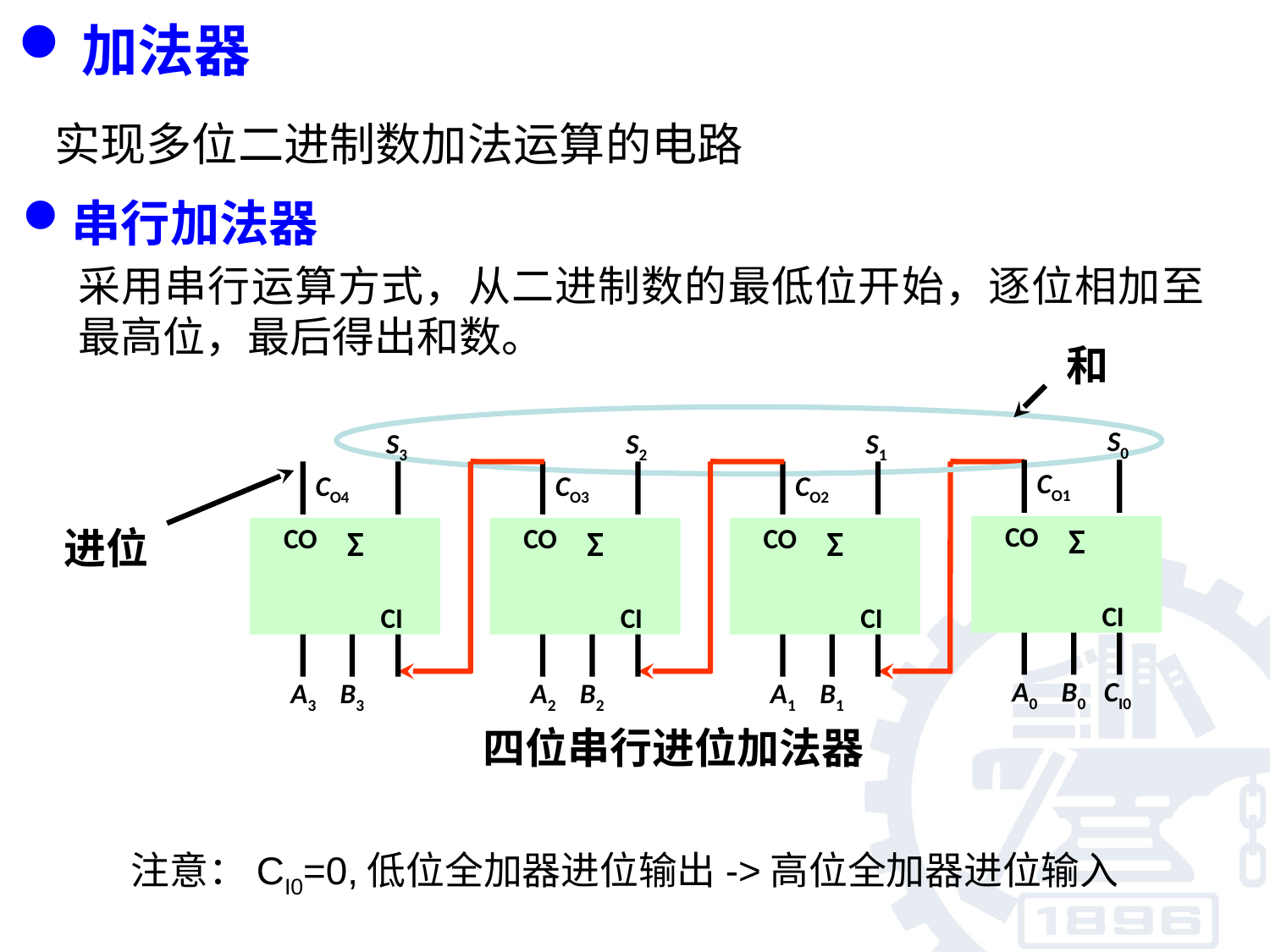

# 加法器
  实现多位二进制数加法运算的电路
串行加法器
采用串行运算方式，从二进制数的最低位开始，逐位相加至最高位，最后得出和数。

和

S0
CO1

CO
Σ
CI
A0
B0
CI0
S3
CO4

CO
Σ
CI
A3
B3

S2
CO3

CO
Σ
CI
A2
B2

S1
CO2

CO
Σ
CI
A1
B1

进位

四位串行进位加法器
注意：CI0=0,低位全加器进位输出->高位全加器进位输入